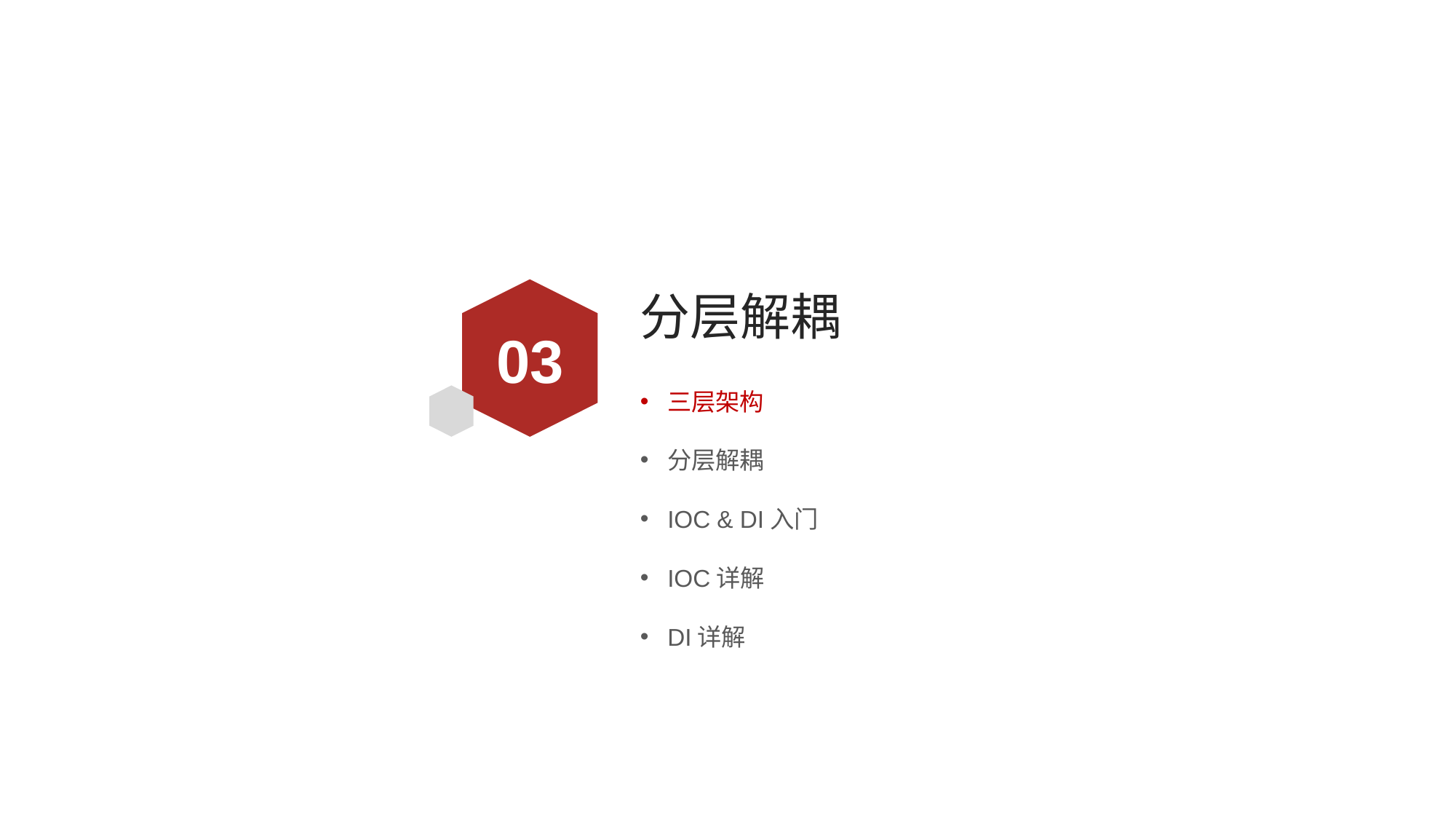

# 分层解耦
03
三层架构
分层解耦
IOC & DI入门
IOC详解
DI详解